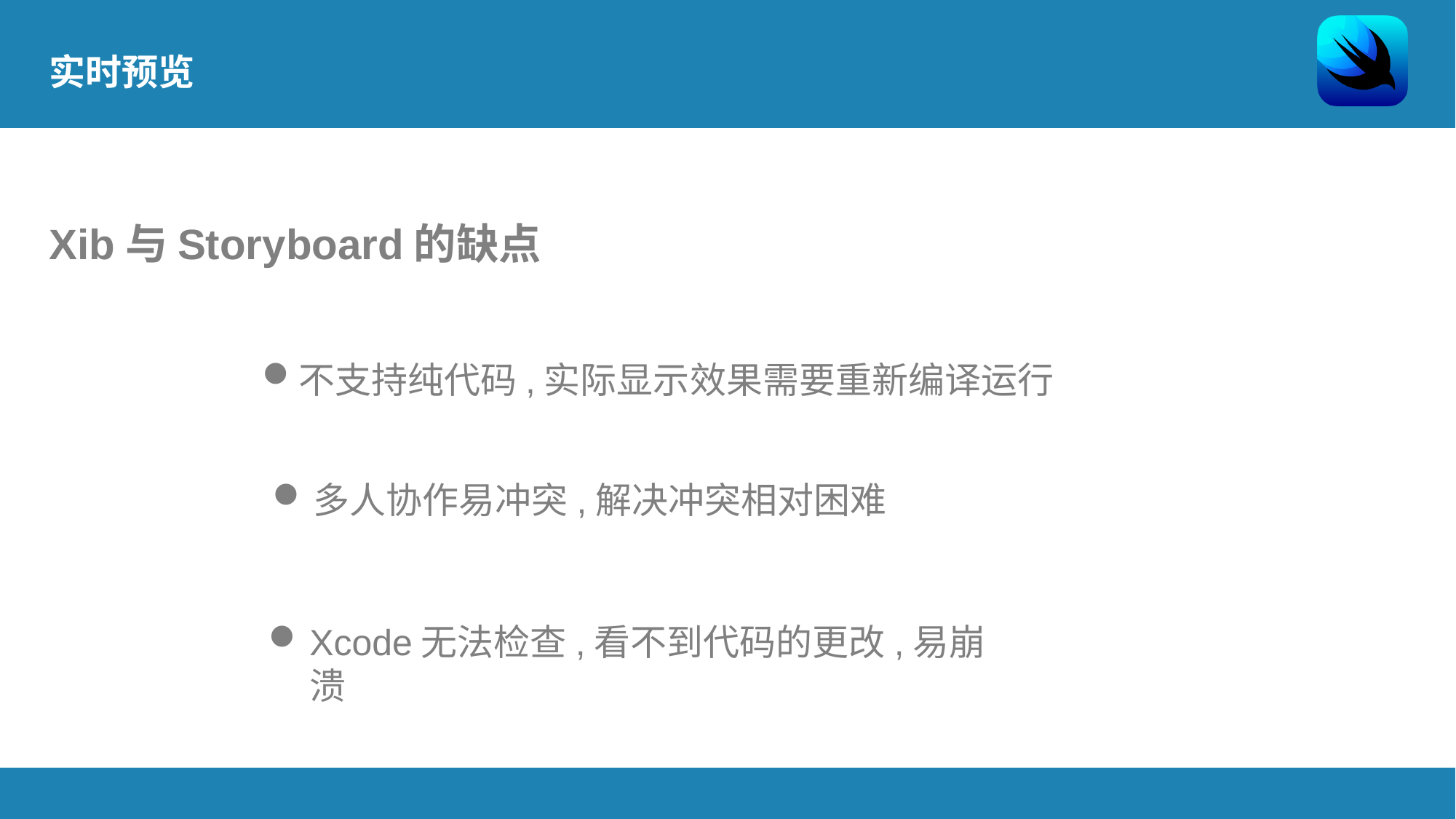

实时预览
Xib与Storyboard的缺点
不支持纯代码,实际显示效果需要重新编译运行
多人协作易冲突,解决冲突相对困难
Xcode无法检查,看不到代码的更改,易崩溃